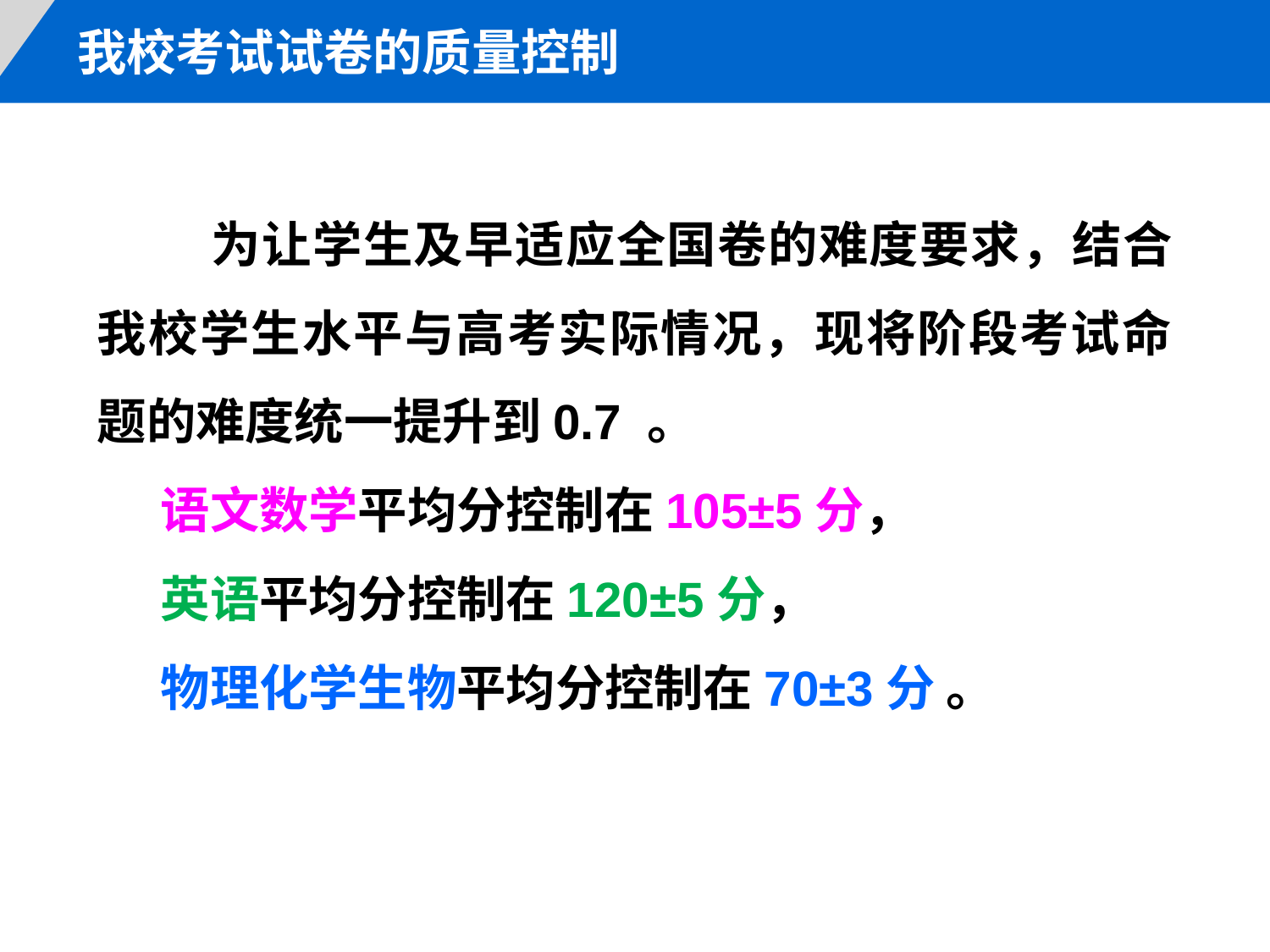

我校考试试卷的质量控制
   为让学生及早适应全国卷的难度要求，结合我校学生水平与高考实际情况，现将阶段考试命题的难度统一提升到0.7 。
语文数学平均分控制在105±5分，
英语平均分控制在120±5分，
物理化学生物平均分控制在70±3分 。